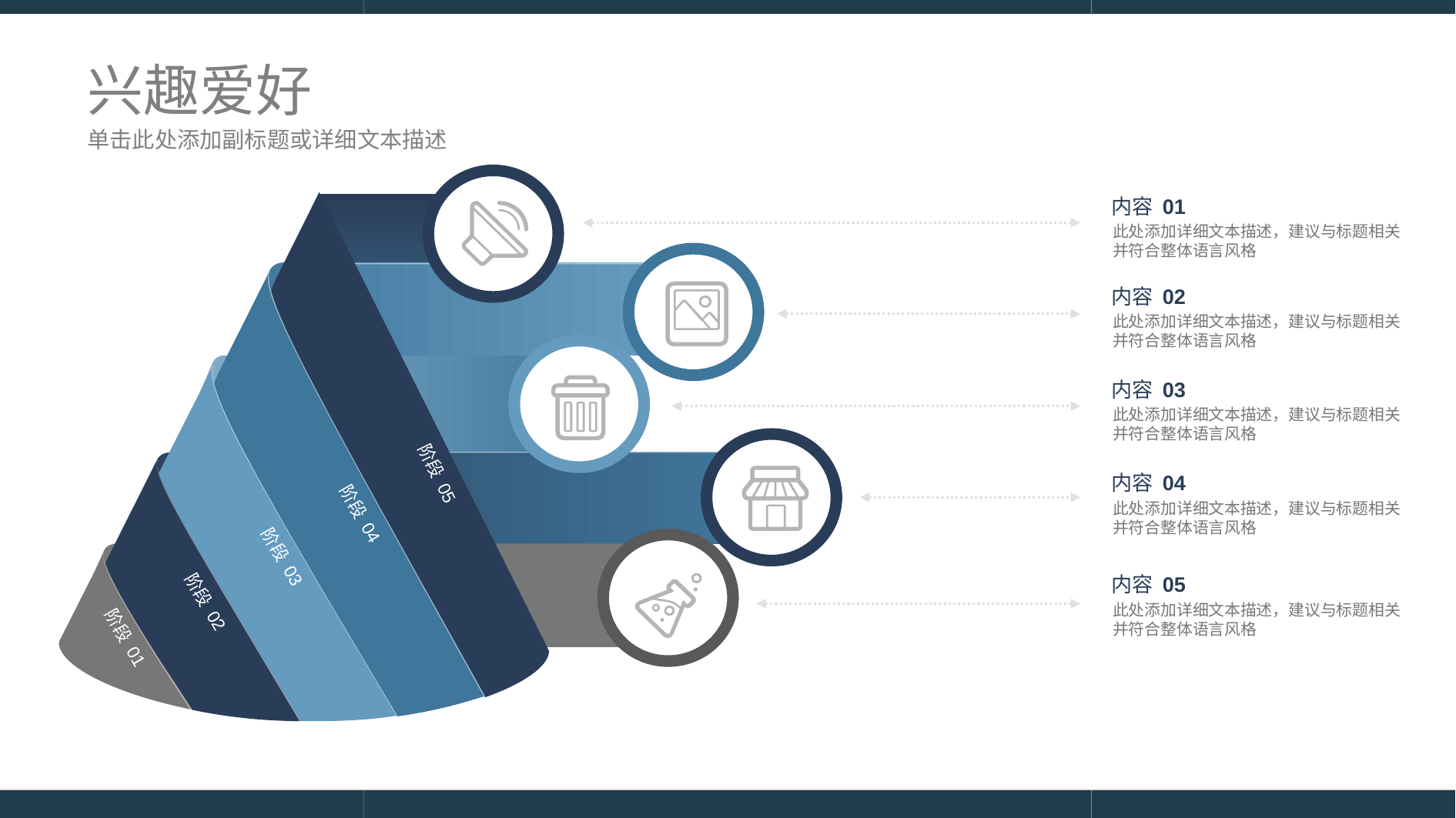

兴趣爱好
单击此处添加副标题或详细文本描述

内容 01

此处添加详细文本描述，建议与标题相关并符合整体语言风格

内容 02

此处添加详细文本描述，建议与标题相关并符合整体语言风格

内容 03

此处添加详细文本描述，建议与标题相关并符合整体语言风格

阶段 05
内容 04

此处添加详细文本描述，建议与标题相关并符合整体语言风格

阶段 04

阶段 03

内容 05

阶段 02
此处添加详细文本描述，建议与标题相关并符合整体语言风格

阶段 01